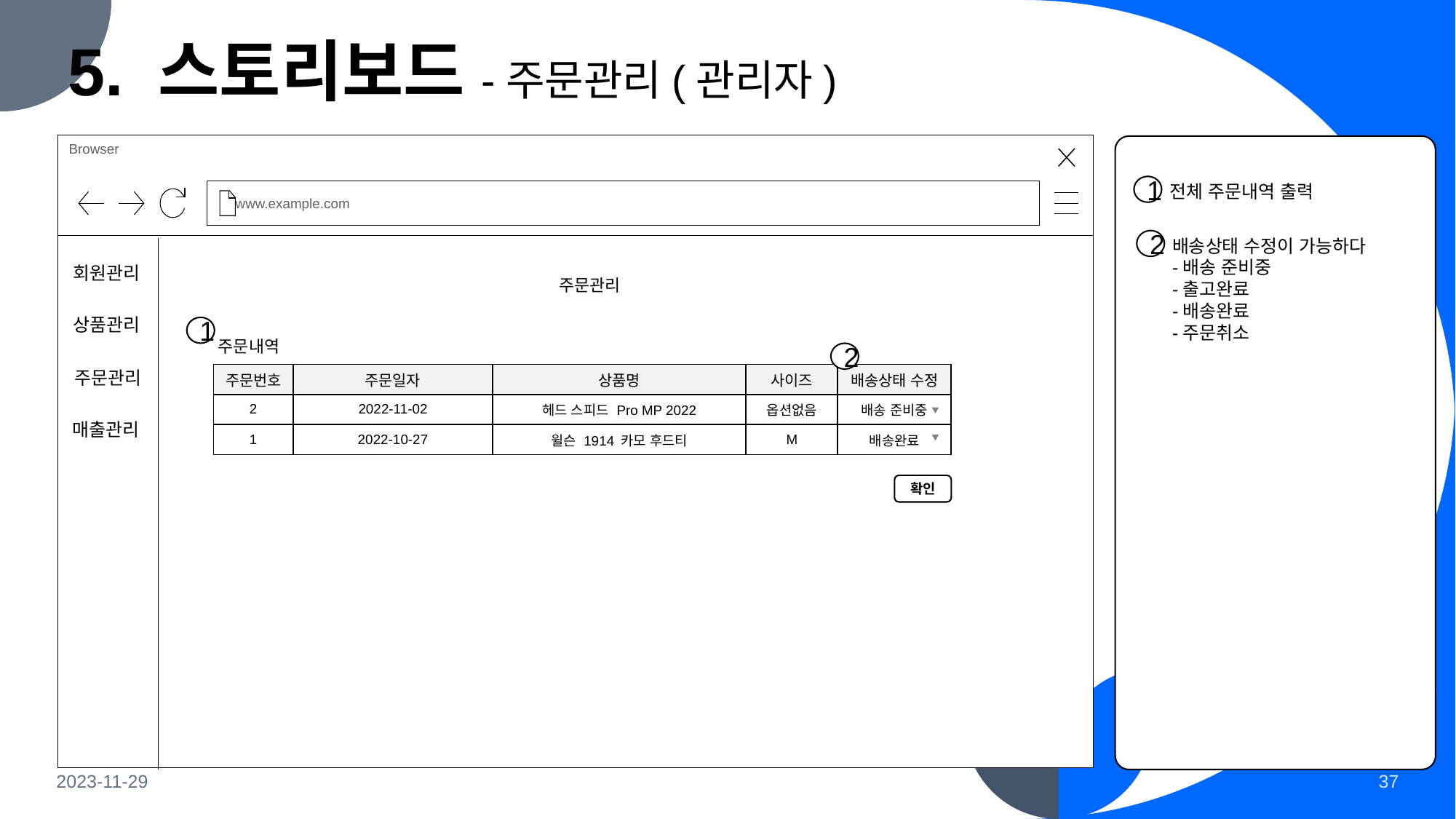

5. 스토리보드-주문관리(관리자)
Browser

www.example.com

로그인 페이지로 이동
전체 주문내역 출력
1
배송상태 수정이 가능하다
-배송 준비중
-출고완료
-배송완료
-주문취소
2
회원관리
주문관리
상품관리
1
주문내역
2
주문관리
| 주문번호 | 주문일자 | 상품명 | 사이즈 | 배송상태 수정 |
| --- | --- | --- | --- | --- |
| 2 | 2022-11-02 | 헤드 스피드 Pro MP 2022 | 옵션없음 | 배송 준비중 |
| 1 | 2022-10-27 | 윌슨 1914 카모 후드티 | M | 배송완료 |

매출관리

확인
2023-11-29
37